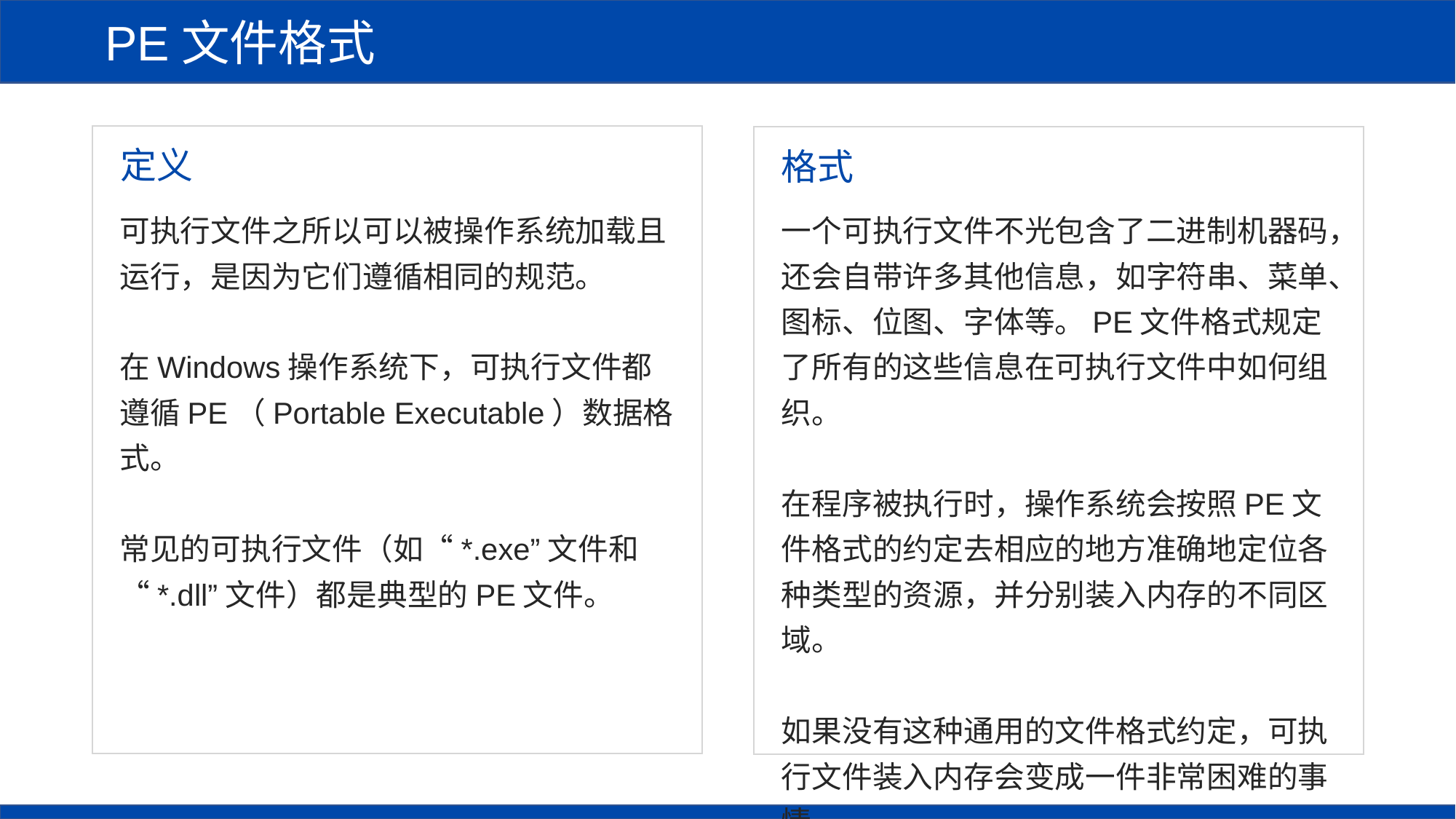

PE文件格式

定义
格式
可执行文件之所以可以被操作系统加载且运行，是因为它们遵循相同的规范。

在Windows操作系统下，可执行文件都遵循PE（Portable Executable）数据格式。

常见的可执行文件（如“*.exe”文件和“*.dll”文件）都是典型的PE文件。
一个可执行文件不光包含了二进制机器码，还会自带许多其他信息，如字符串、菜单、图标、位图、字体等。PE文件格式规定了所有的这些信息在可执行文件中如何组织。

在程序被执行时，操作系统会按照PE文件格式的约定去相应的地方准确地定位各种类型的资源，并分别装入内存的不同区域。

如果没有这种通用的文件格式约定，可执行文件装入内存会变成一件非常困难的事情。